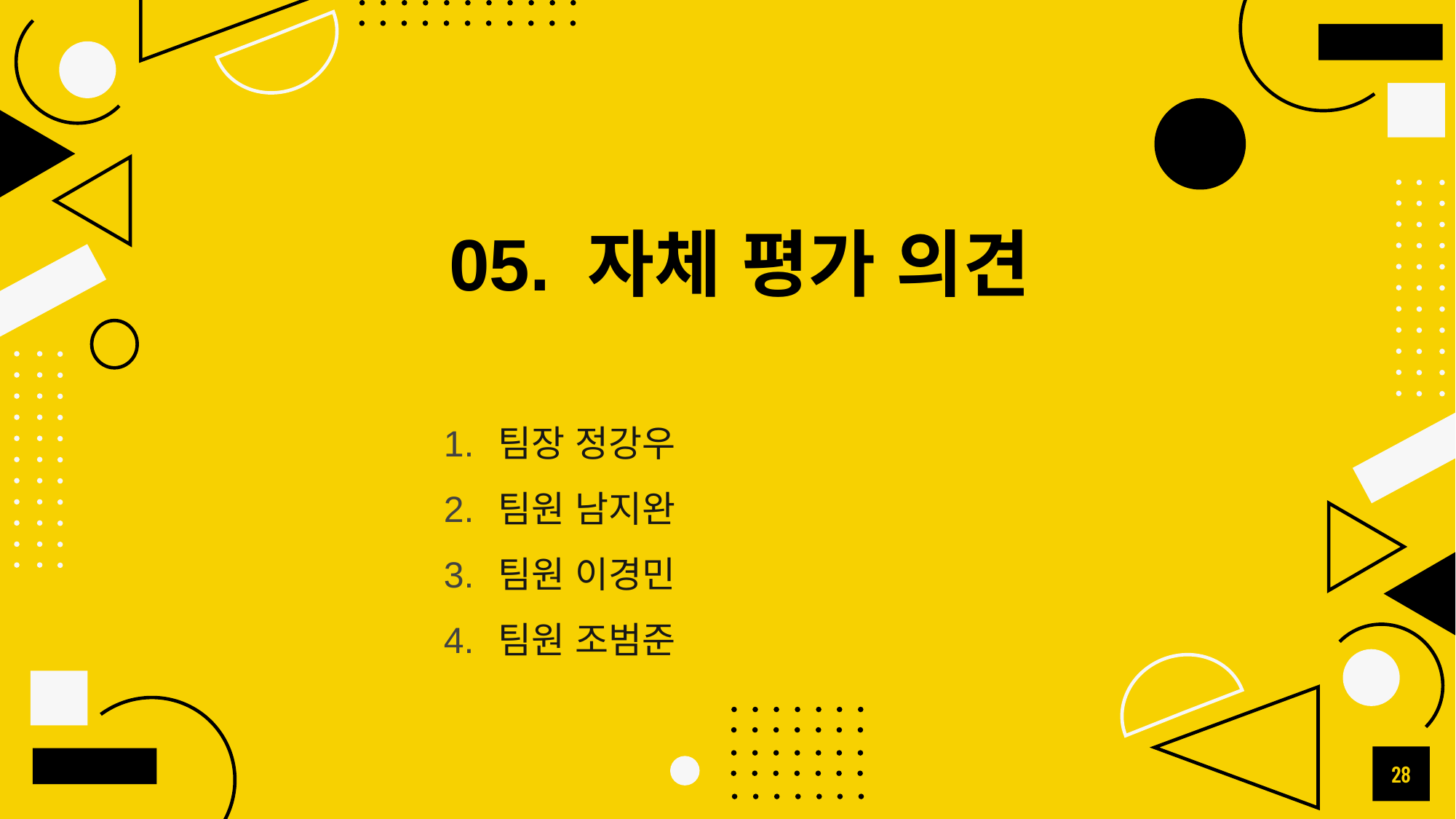

# 05. 자체 평가 의견
팀장 정강우
팀원 남지완
팀원 이경민
팀원 조범준
28